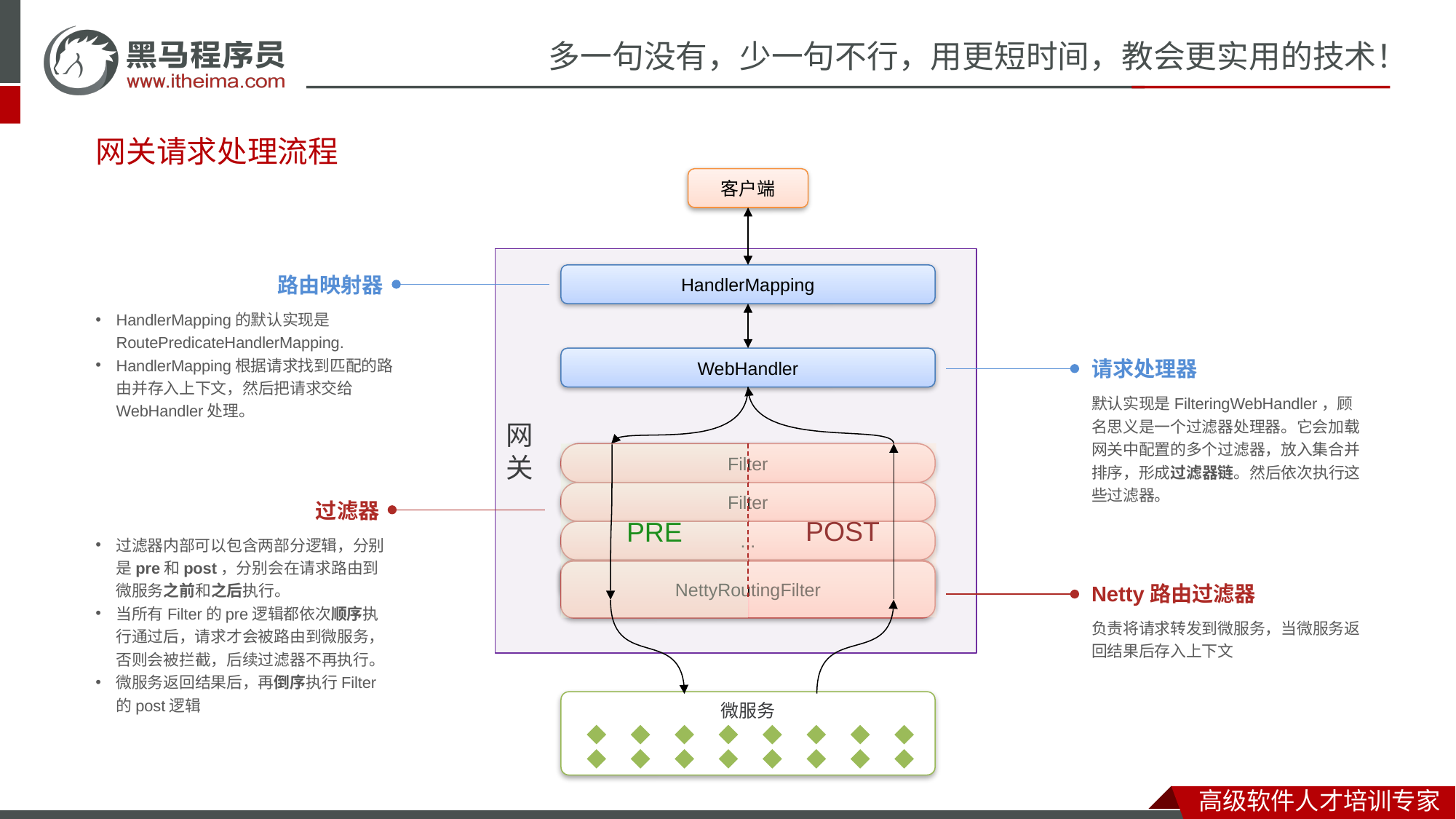

# 网关请求处理流程
客户端
网
关
HandlerMapping
路由映射器
HandlerMapping的默认实现是RoutePredicateHandlerMapping.
HandlerMapping根据请求找到匹配的路由并存入上下文，然后把请求交给WebHandler处理。
WebHandler
请求处理器
默认实现是FilteringWebHandler，顾名思义是一个过滤器处理器。它会加载网关中配置的多个过滤器，放入集合并排序，形成过滤器链。然后依次执行这些过滤器。

POST
PRE
Filter
Filter
过滤器
...
过滤器内部可以包含两部分逻辑，分别是pre和post，分别会在请求路由到微服务之前和之后执行。
当所有Filter的pre逻辑都依次顺序执行通过后，请求才会被路由到微服务，否则会被拦截，后续过滤器不再执行。
微服务返回结果后，再倒序执行Filter的post逻辑
Filter
NettyRoutingFilter
Netty路由过滤器
负责将请求转发到微服务，当微服务返回结果后存入上下文
微服务

RoutePredicateHandelrMapping